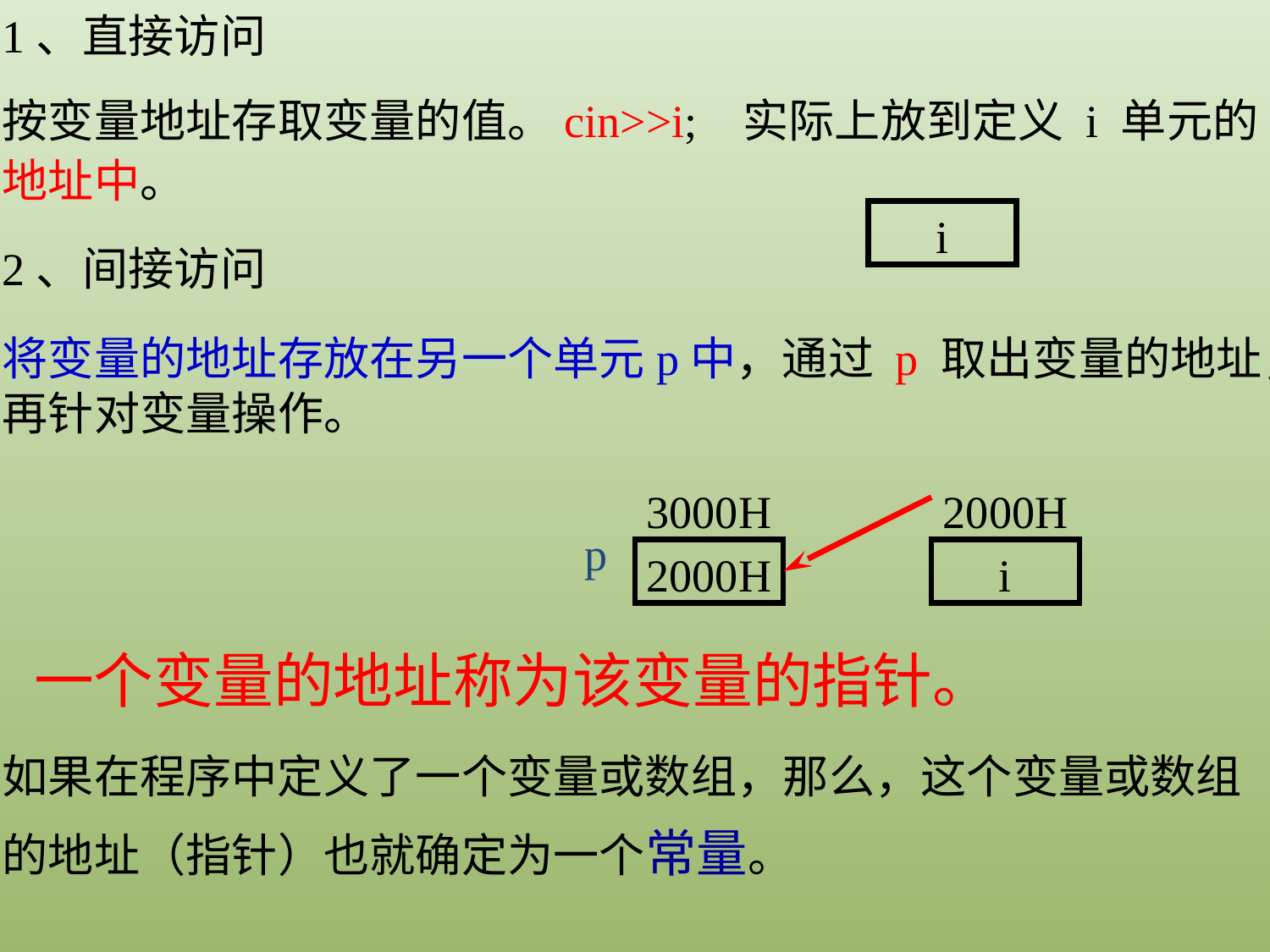

1、直接访问
按变量地址存取变量的值。cin>>i;   实际上放到定义 i 单元的地址中。

i
2、间接访问
将变量的地址存放在另一个单元p中，通过 p 取出变量的地址，再针对变量操作。
3000H
2000H

2000H
i
p

一个变量的地址称为该变量的指针。
如果在程序中定义了一个变量或数组，那么，这个变量或数组的地址（指针）也就确定为一个常量。
415